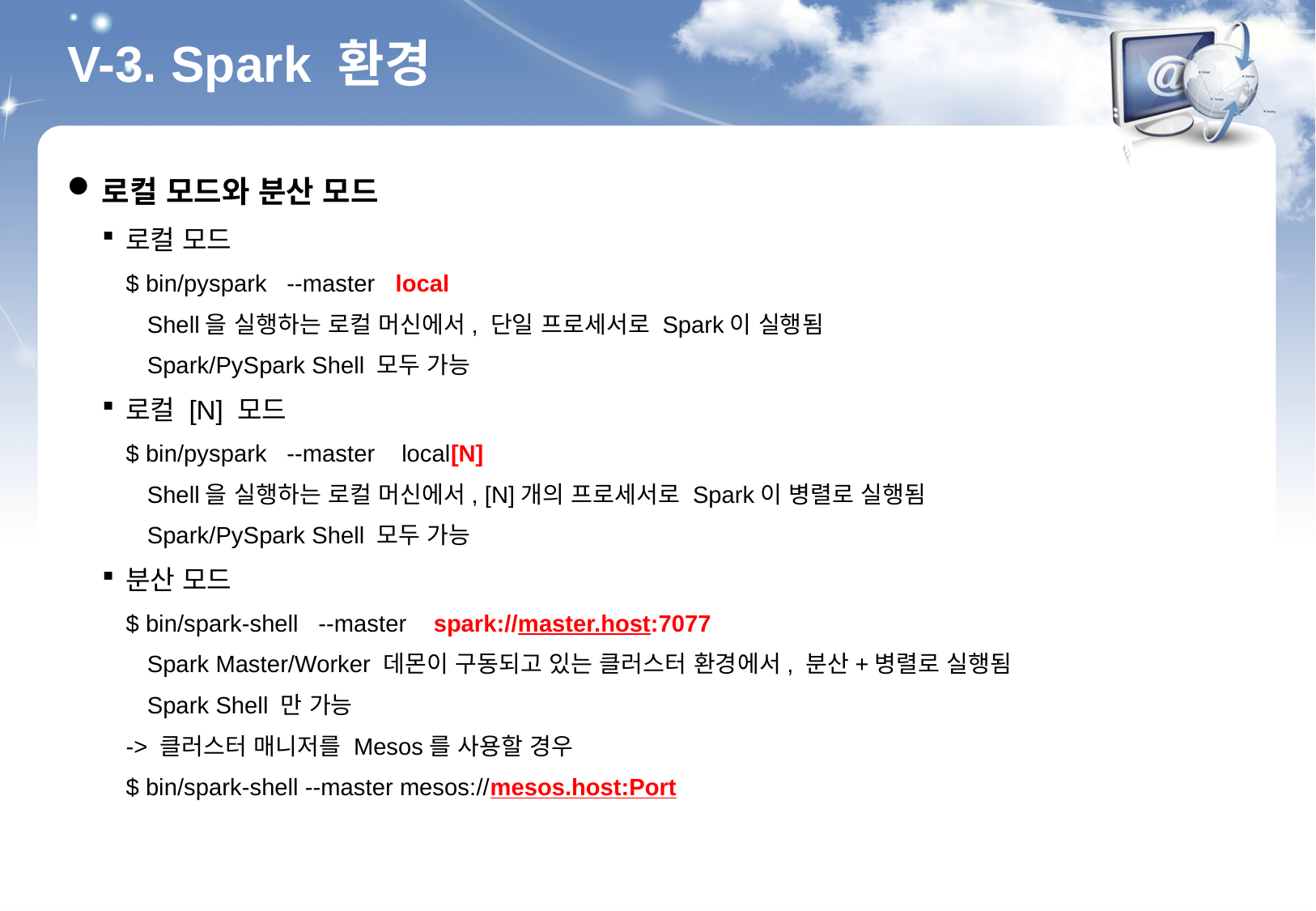

V-3. Spark 환경
로컬 모드와 분산 모드
로컬 모드
$ bin/pyspark   --master   local
Shell을 실행하는 로컬 머신에서, 단일 프로세서로 Spark이 실행됨
Spark/PySpark Shell 모두 가능
로컬 [N] 모드
$ bin/pyspark   --master    local[N]
Shell을 실행하는 로컬 머신에서, [N]개의 프로세서로 Spark이 병렬로 실행됨
Spark/PySpark Shell 모두 가능
분산 모드
$ bin/spark-shell   --master    spark://master.host:7077
Spark Master/Worker 데몬이 구동되고 있는 클러스터 환경에서, 분산+병렬로 실행됨
Spark Shell 만 가능
-> 클러스터 매니저를 Mesos를 사용할 경우
$ bin/spark-shell --master mesos://mesos.host:Port